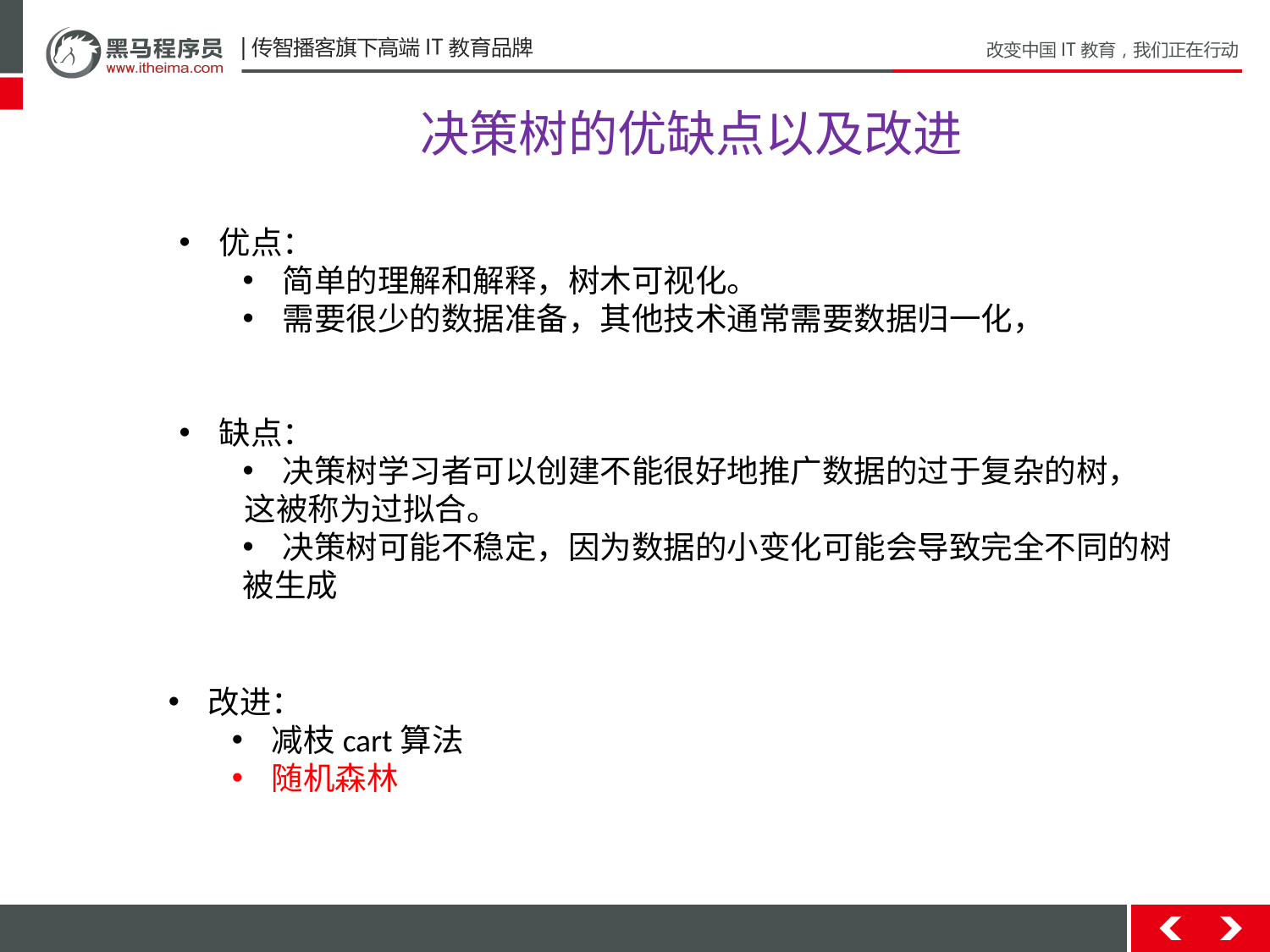

决策树的优缺点以及改进
优点：
简单的理解和解释，树木可视化。
需要很少的数据准备，其他技术通常需要数据归一化，

缺点：
决策树学习者可以创建不能很好地推广数据的过于复杂的树，
        这被称为过拟合。
决策树可能不稳定，因为数据的小变化可能会导致完全不同的树
被生成
改进：
减枝cart算法
随机森林